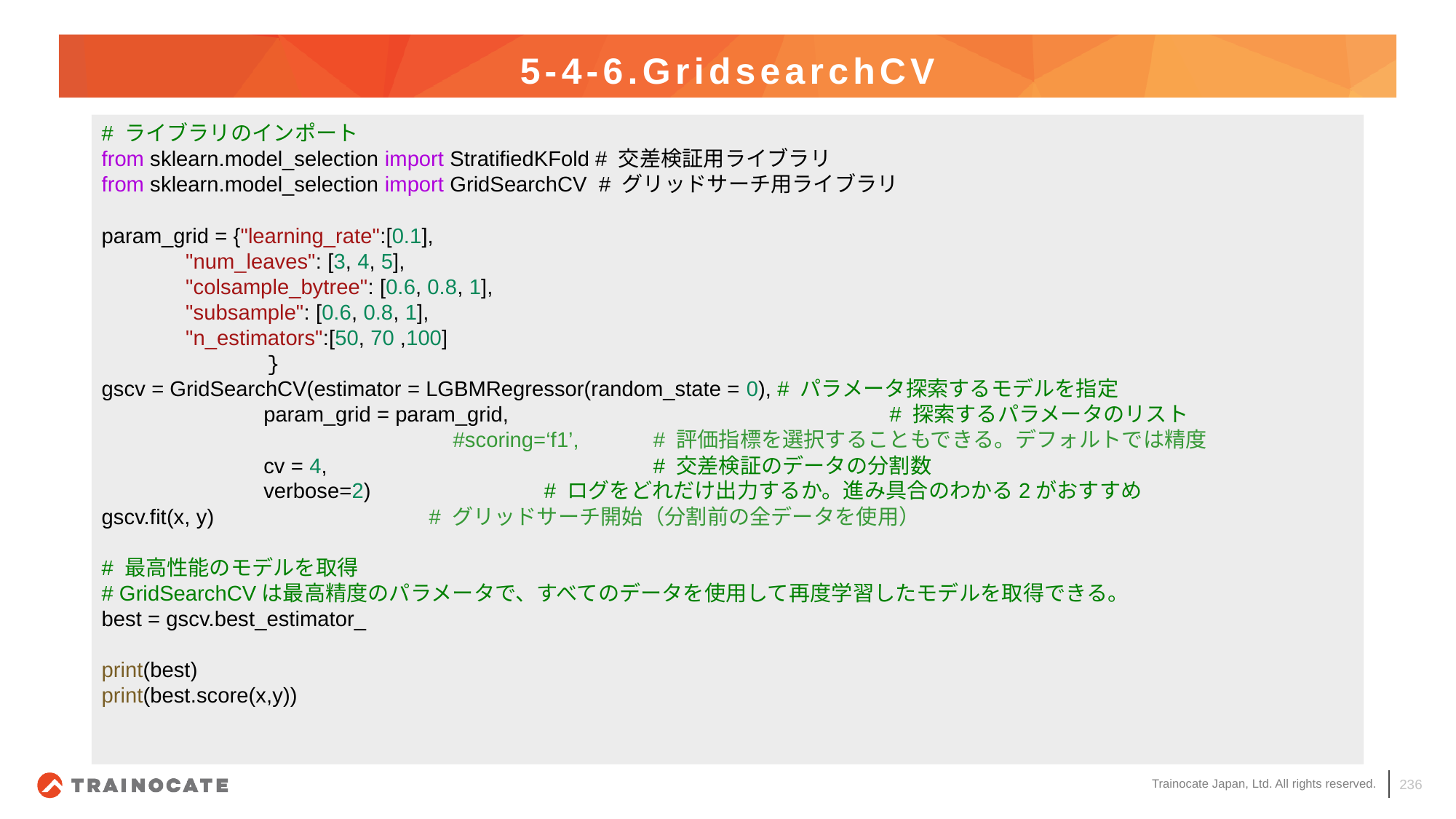

# 5-4-6.GridsearchCV
# ライブラリのインポート
from sklearn.model_selection import StratifiedKFold # 交差検証用ライブラリ
from sklearn.model_selection import GridSearchCV  # グリッドサーチ用ライブラリ
param_grid = {"learning_rate":[0.1],
              "num_leaves": [3, 4, 5],
              "colsample_bytree": [0.6, 0.8, 1],
              "subsample": [0.6, 0.8, 1],
              "n_estimators":[50, 70 ,100]
             }
gscv = GridSearchCV(estimator = LGBMRegressor(random_state = 0), # パラメータ探索するモデルを指定
                           param_grid = param_grid,              			    # 探索するパラメータのリスト
			    #scoring=‘f1’,	 # 評価指標を選択することもできる。デフォルトでは精度
                           cv = 4,			 # 交差検証のデータの分割数
                           verbose=2) 		 # ログをどれだけ出力するか。進み具合のわかる2がおすすめ
gscv.fit(x, y)		# グリッドサーチ開始（分割前の全データを使用）

# 最高性能のモデルを取得
# GridSearchCVは最高精度のパラメータで、すべてのデータを使用して再度学習したモデルを取得できる。
best = gscv.best_estimator_

print(best)
print(best.score(x,y))

236